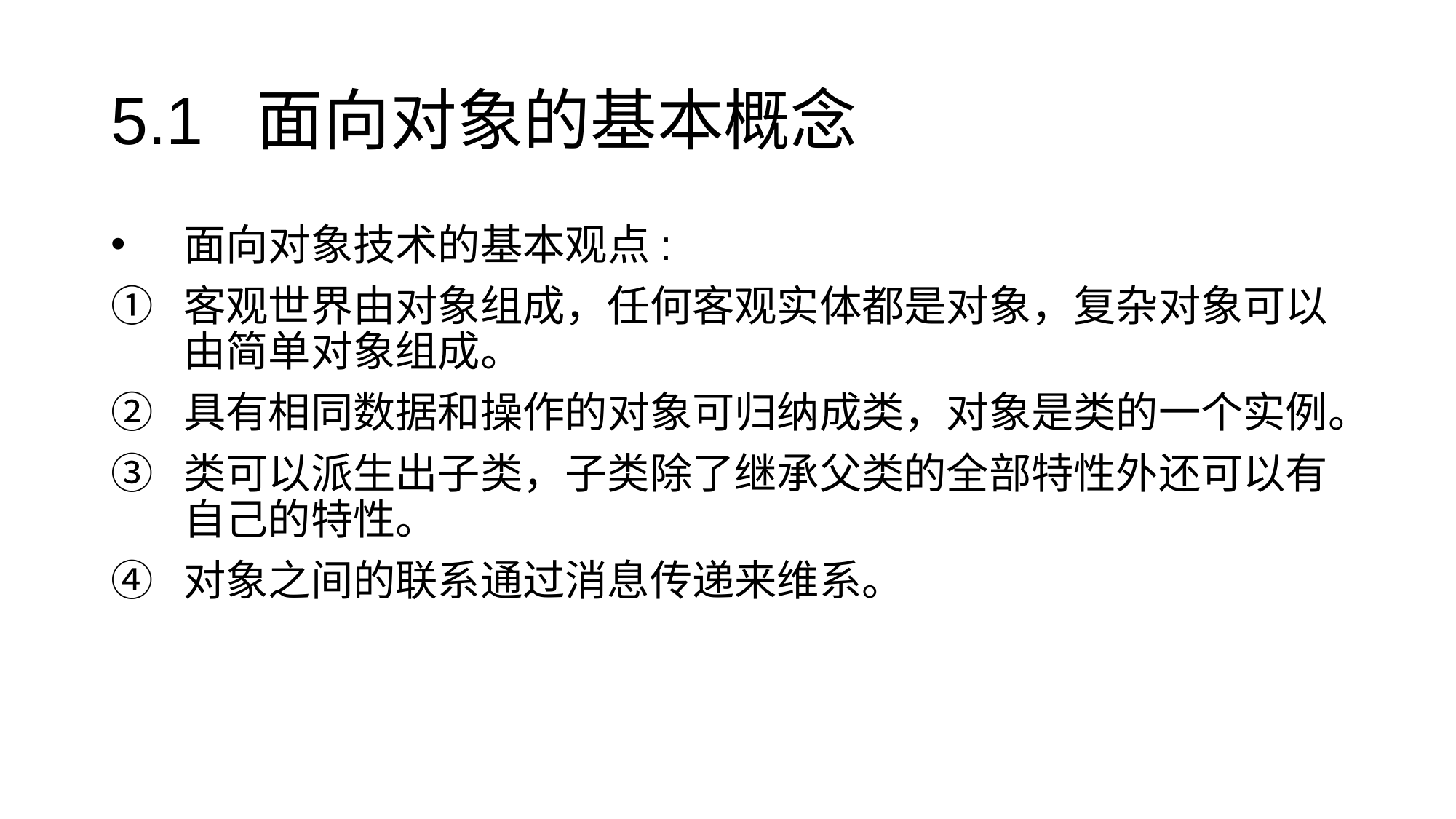

# 5.1  面向对象的基本概念
面向对象技术的基本观点:
客观世界由对象组成，任何客观实体都是对象，复杂对象可以由简单对象组成。
具有相同数据和操作的对象可归纳成类，对象是类的一个实例。
类可以派生出子类，子类除了继承父类的全部特性外还可以有自己的特性。
对象之间的联系通过消息传递来维系。